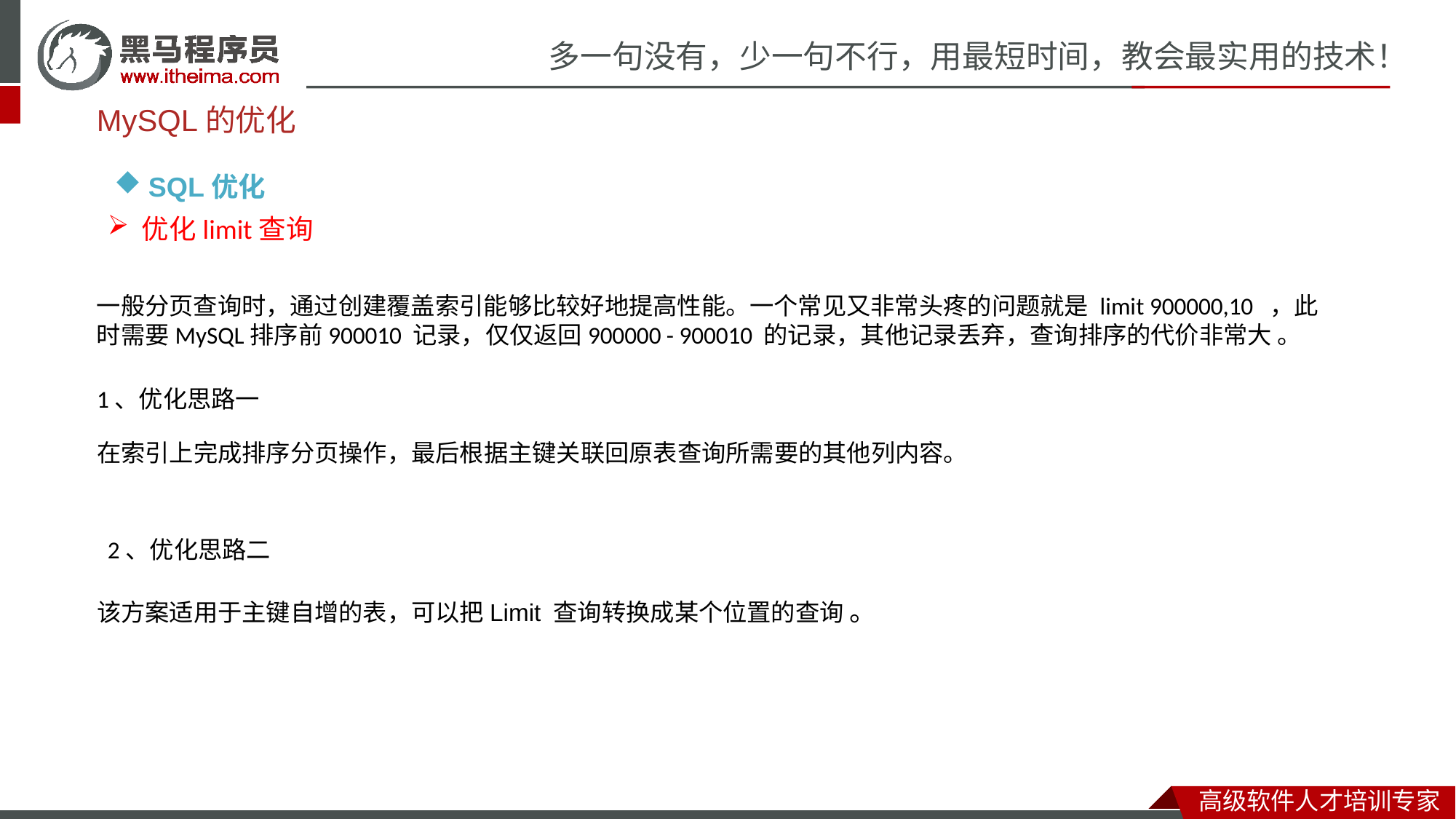

MySQL的优化
SQL优化
优化limit查询
一般分页查询时，通过创建覆盖索引能够比较好地提高性能。一个常见又非常头疼的问题就是 limit 900000,10  ，此时需要MySQL排序前900010 记录，仅仅返回900000 - 900010 的记录，其他记录丢弃，查询排序的代价非常大 。
1、优化思路一
在索引上完成排序分页操作，最后根据主键关联回原表查询所需要的其他列内容。
2、优化思路二
该方案适用于主键自增的表，可以把Limit 查询转换成某个位置的查询 。